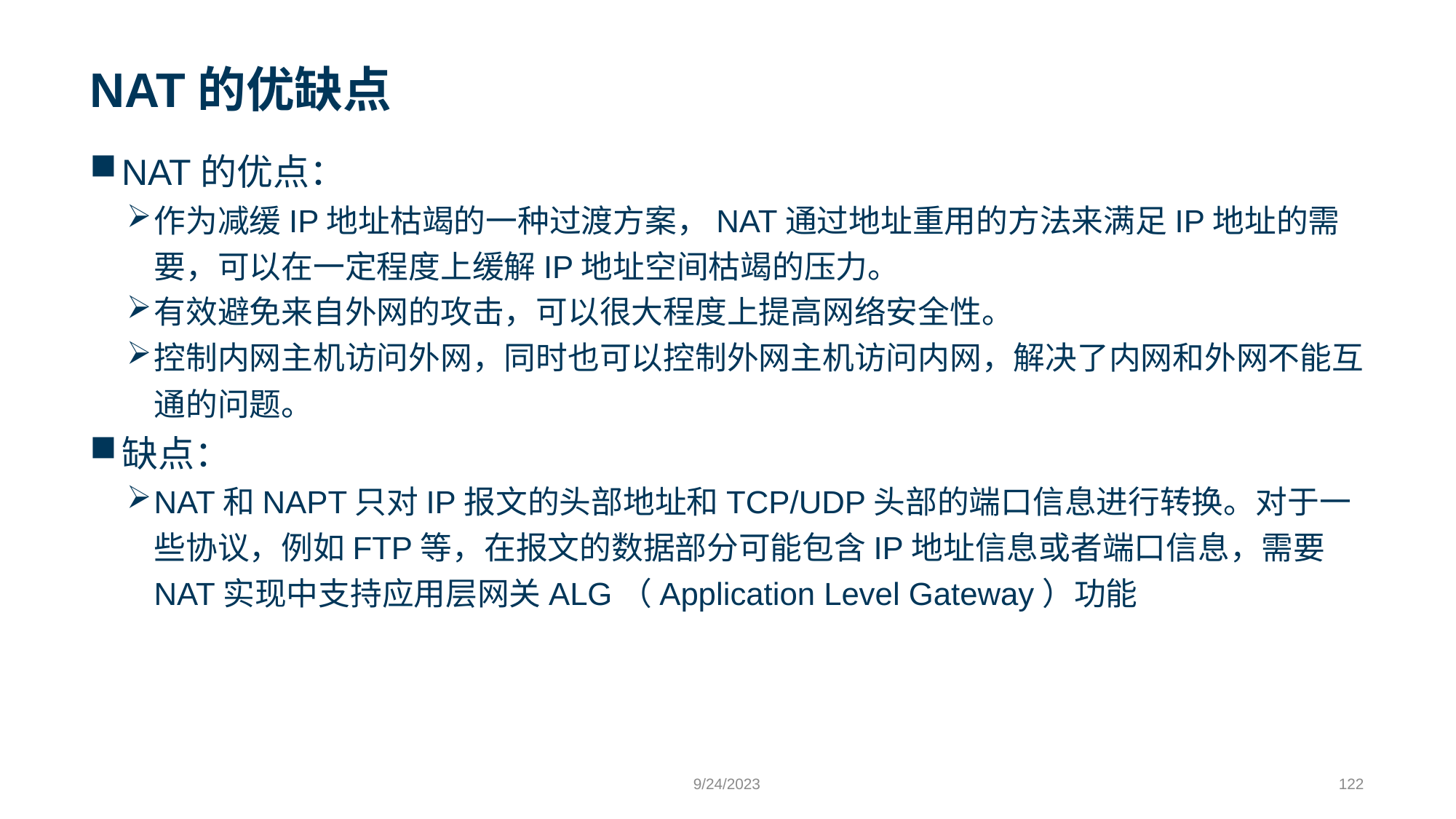

# NAT的优缺点
NAT的优点：
作为减缓IP地址枯竭的一种过渡方案，NAT通过地址重用的方法来满足IP地址的需要，可以在一定程度上缓解IP地址空间枯竭的压力。
有效避免来自外网的攻击，可以很大程度上提高网络安全性。
控制内网主机访问外网，同时也可以控制外网主机访问内网，解决了内网和外网不能互通的问题。
缺点：
NAT和NAPT只对IP报文的头部地址和TCP/UDP头部的端口信息进行转换。对于一些协议，例如FTP等，在报文的数据部分可能包含IP地址信息或者端口信息，需要NAT实现中支持应用层网关ALG（Application Level Gateway）功能

9/24/2023
122